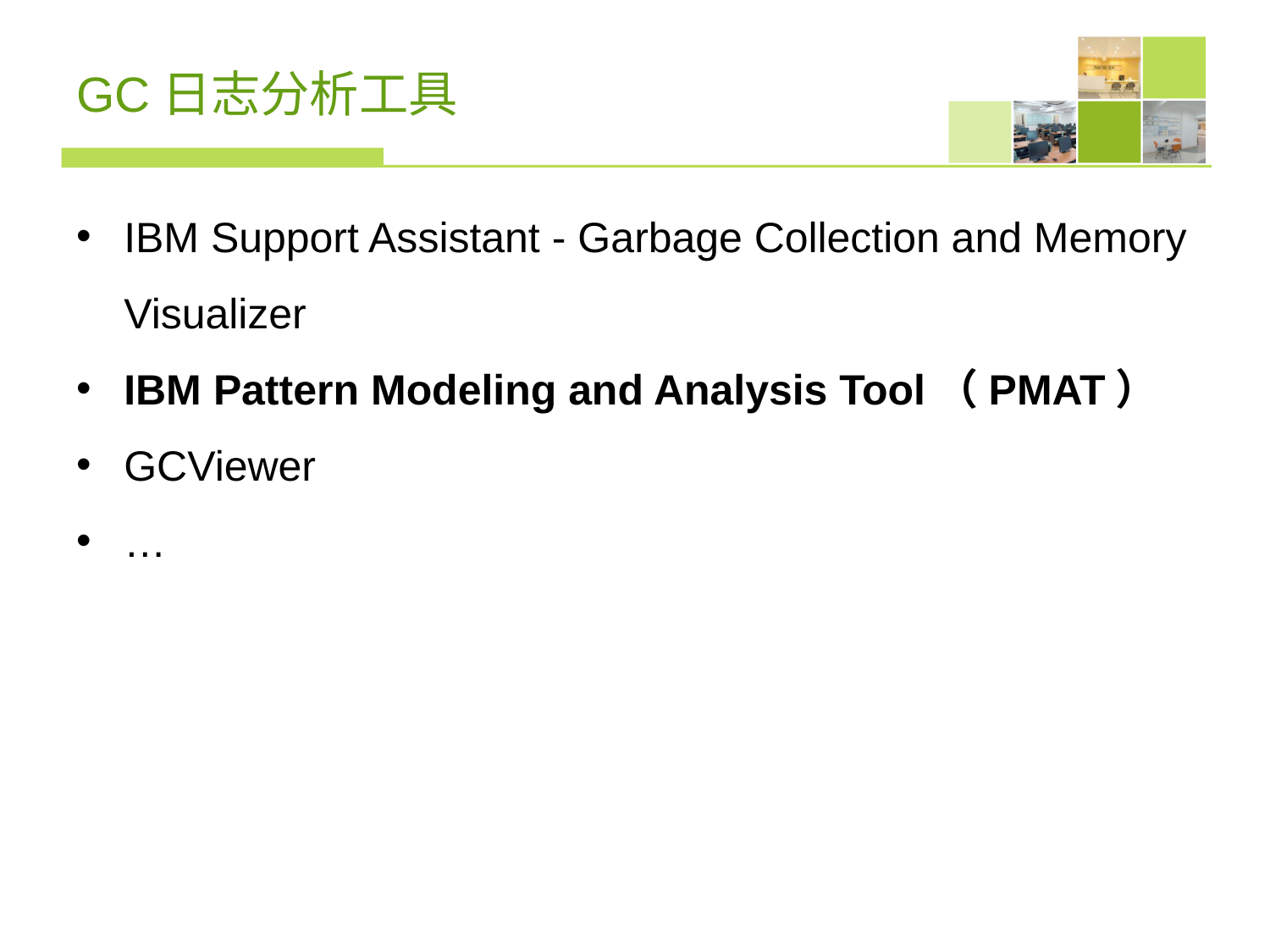

# GC日志分析工具
IBM Support Assistant - Garbage Collection and Memory Visualizer
IBM Pattern Modeling and Analysis Tool（PMAT）
GCViewer
…